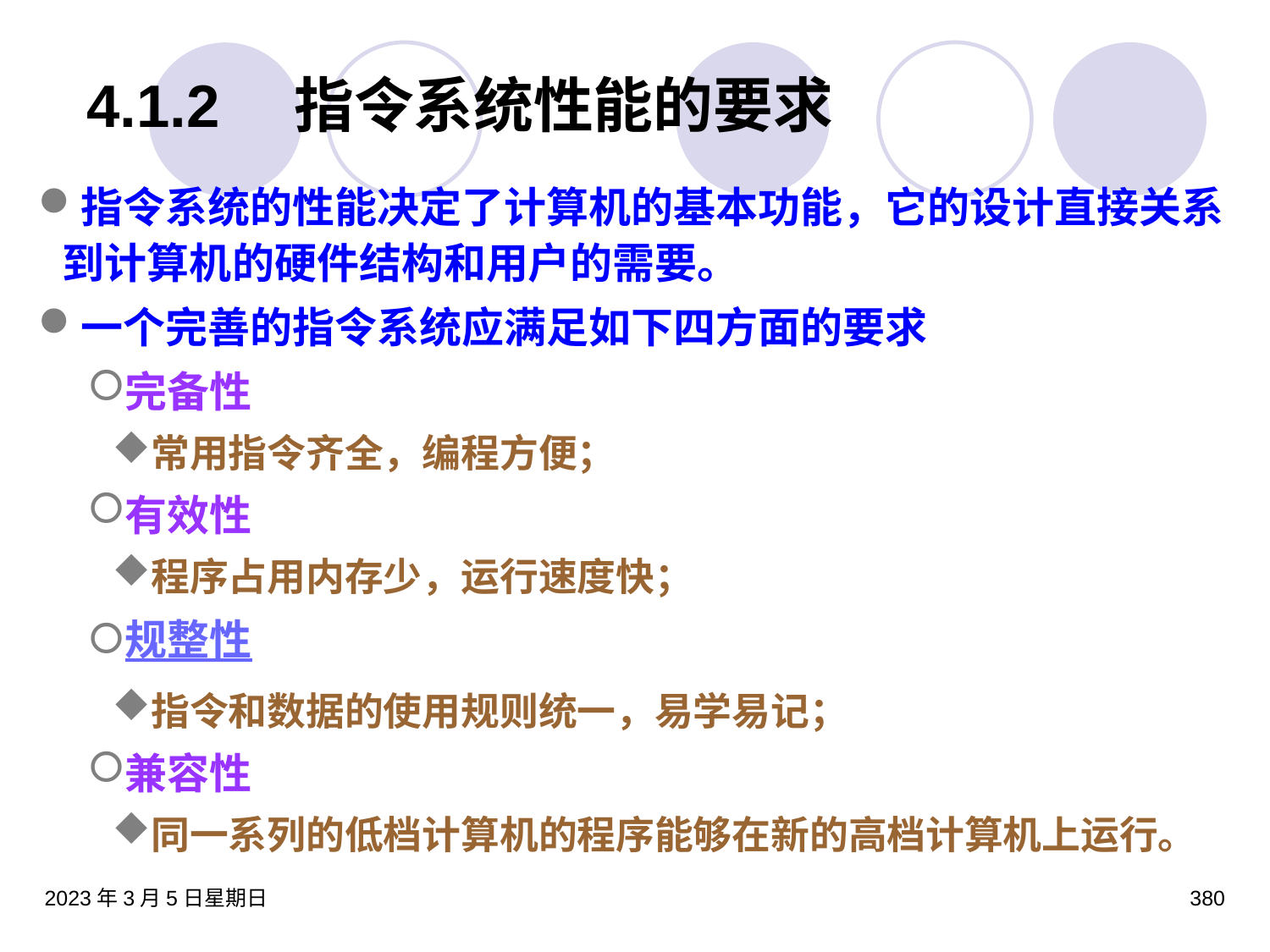

# 4.1.2　指令系统性能的要求
指令系统的性能决定了计算机的基本功能，它的设计直接关系到计算机的硬件结构和用户的需要。
一个完善的指令系统应满足如下四方面的要求
完备性
常用指令齐全，编程方便；
有效性
程序占用内存少，运行速度快；
规整性
指令和数据的使用规则统一，易学易记；
兼容性
同一系列的低档计算机的程序能够在新的高档计算机上运行。
2023年3月5日星期日
380